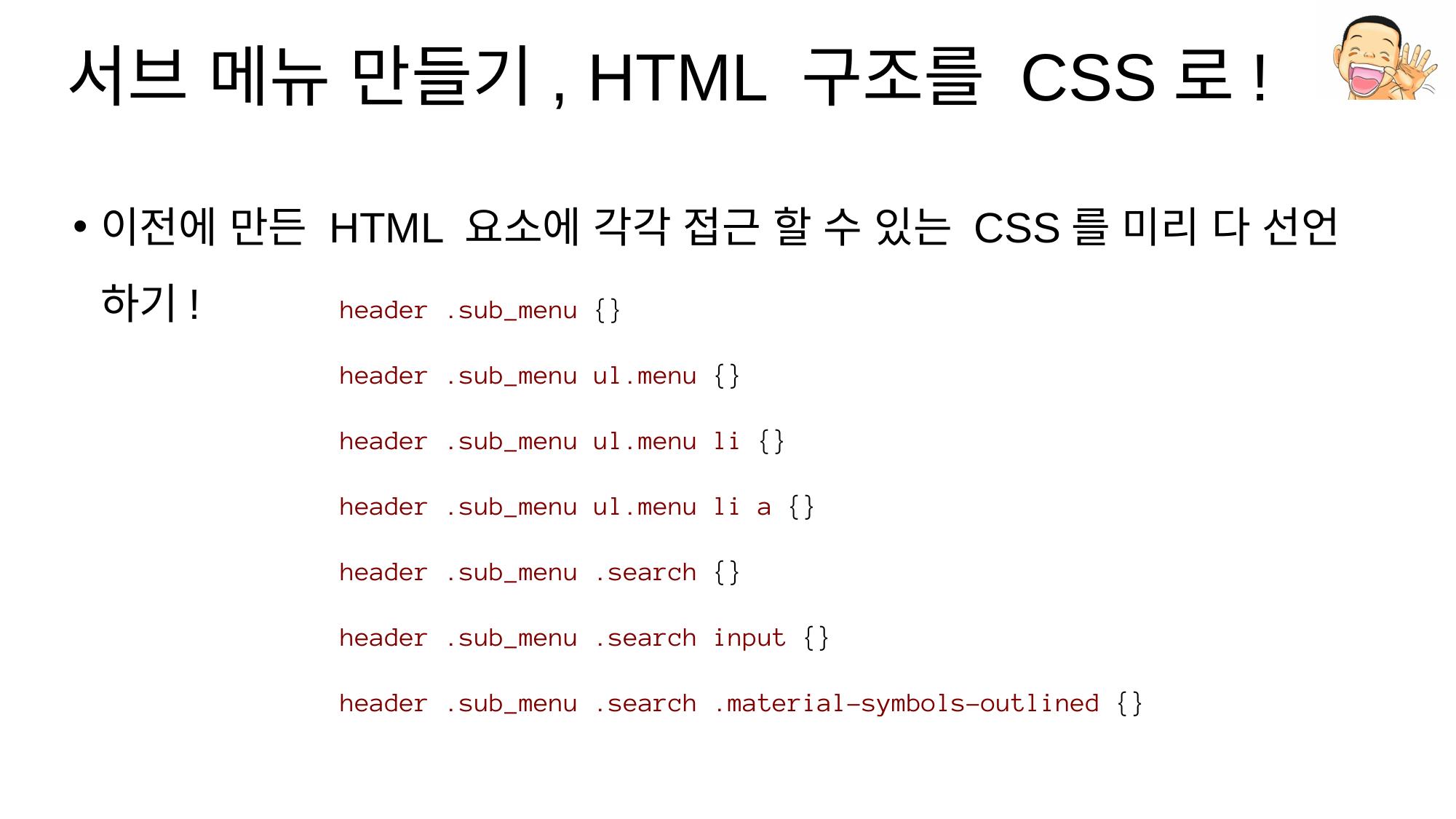

# 서브 메뉴 만들기, HTML 구조를 CSS로!
이전에 만든 HTML 요소에 각각 접근 할 수 있는 CSS를 미리 다 선언 하기!
header .sub_menu {}
header .sub_menu ul.menu {}
header .sub_menu ul.menu li {}
header .sub_menu ul.menu li a {}
header .sub_menu .search {}
header .sub_menu .search input {}
header .sub_menu .search .material-symbols-outlined {}